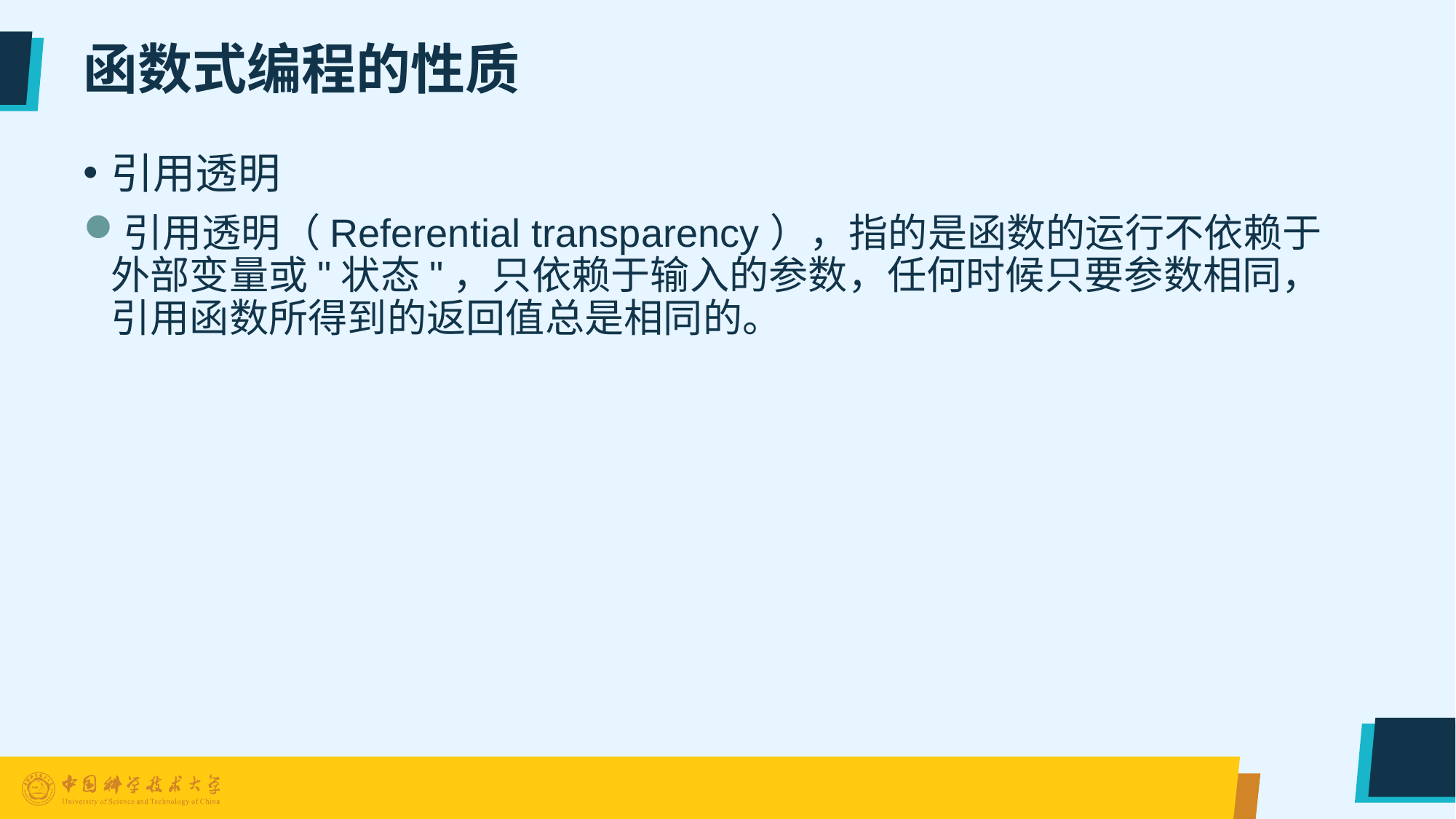

# 函数式编程的性质
引用透明
引用透明（Referential transparency），指的是函数的运行不依赖于外部变量或"状态"，只依赖于输入的参数，任何时候只要参数相同，引用函数所得到的返回值总是相同的。